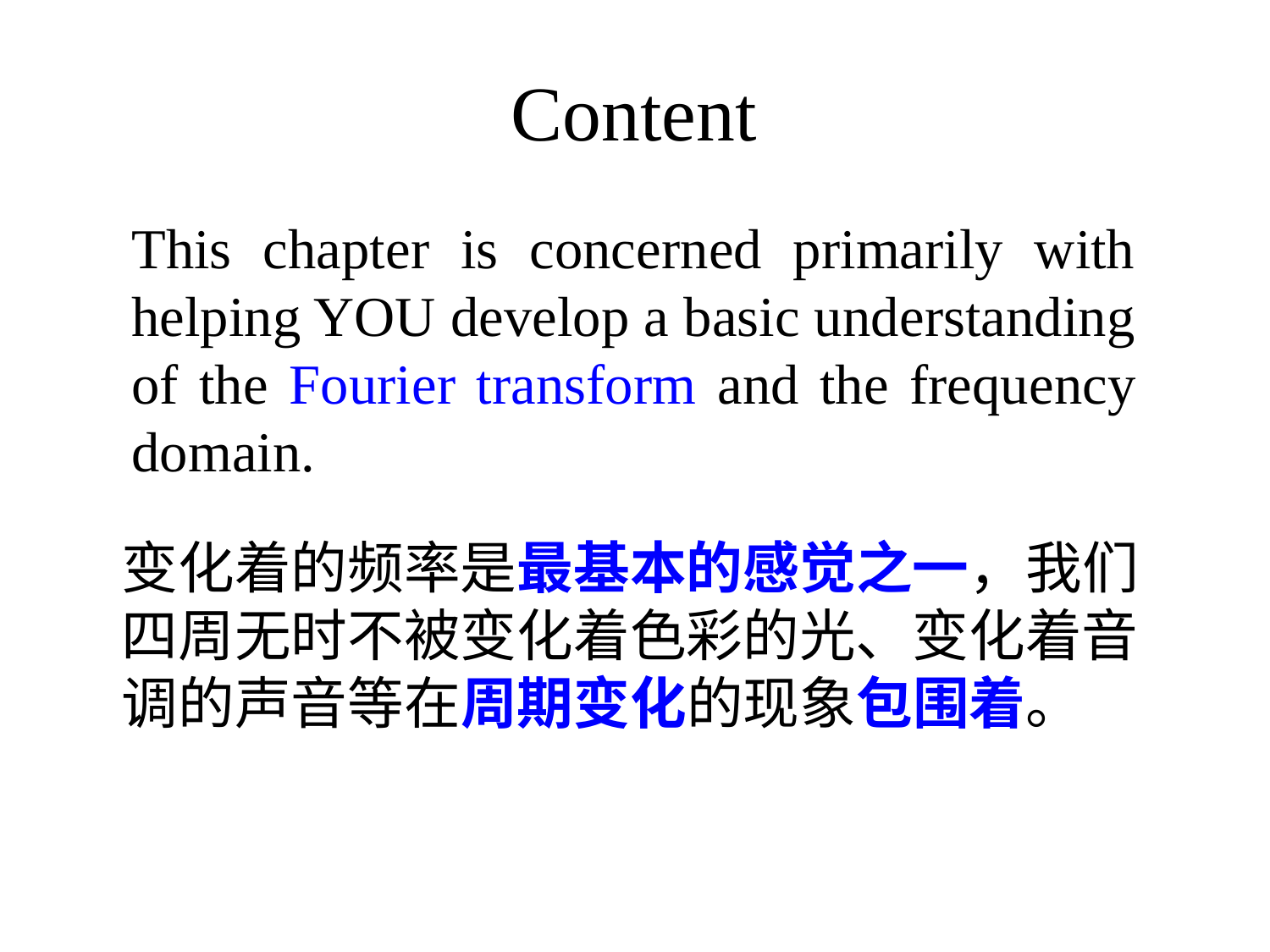

# Content
This chapter is concerned primarily with helping YOU develop a basic understanding of the Fourier transform and the frequency domain.
变化着的频率是最基本的感觉之一，我们四周无时不被变化着色彩的光、变化着音调的声音等在周期变化的现象包围着。